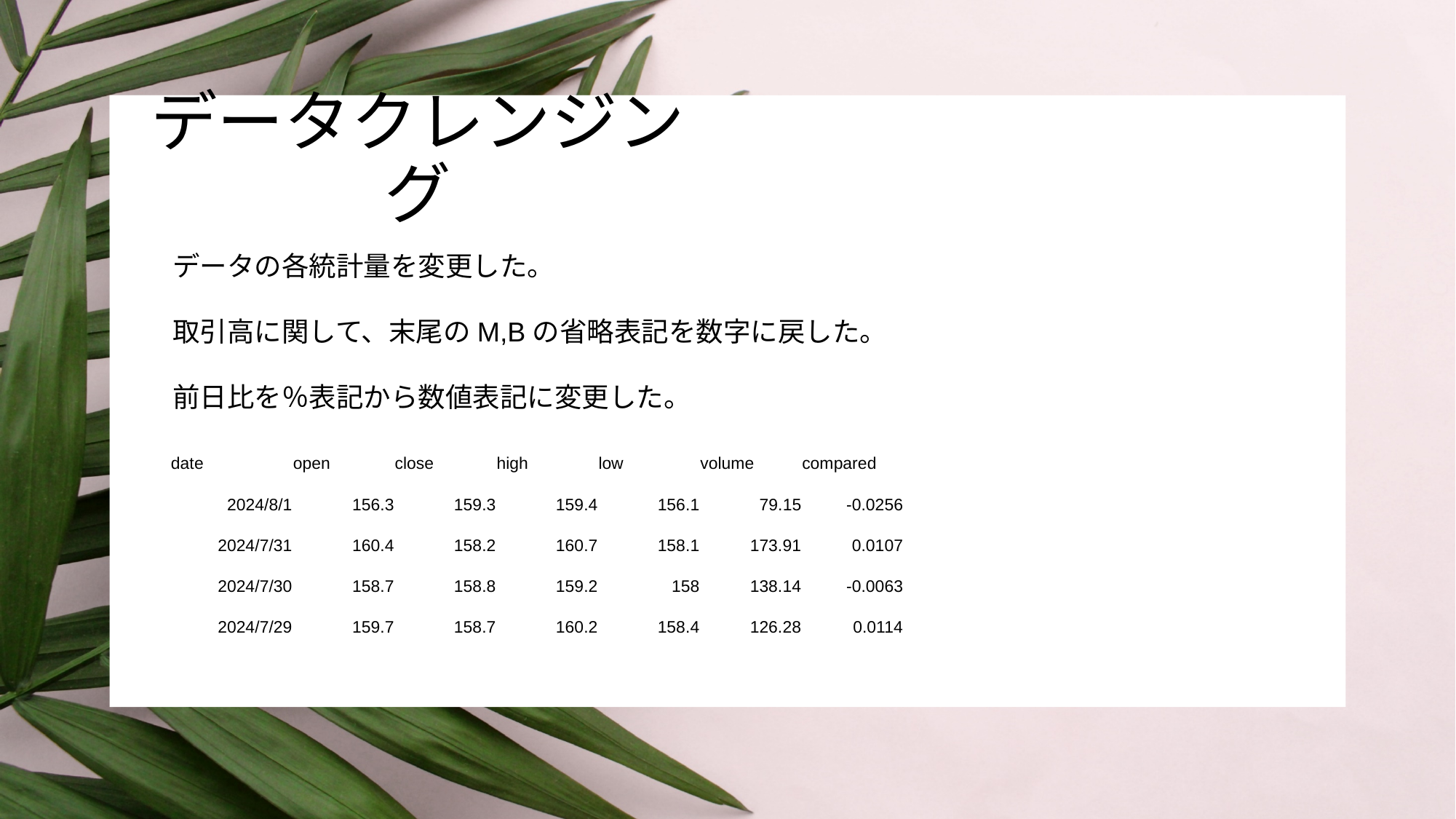

# データクレンジング
データの各統計量を変更した。
取引高に関して、末尾のM,Bの省略表記を数字に戻した。
前日比を％表記から数値表記に変更した。
| date | open | close | high | low | volume | compared |
| --- | --- | --- | --- | --- | --- | --- |
| 2024/8/1 | 156.3 | 159.3 | 159.4 | 156.1 | 79.15 | -0.0256 |
| 2024/7/31 | 160.4 | 158.2 | 160.7 | 158.1 | 173.91 | 0.0107 |
| 2024/7/30 | 158.7 | 158.8 | 159.2 | 158 | 138.14 | -0.0063 |
| 2024/7/29 | 159.7 | 158.7 | 160.2 | 158.4 | 126.28 | 0.0114 |